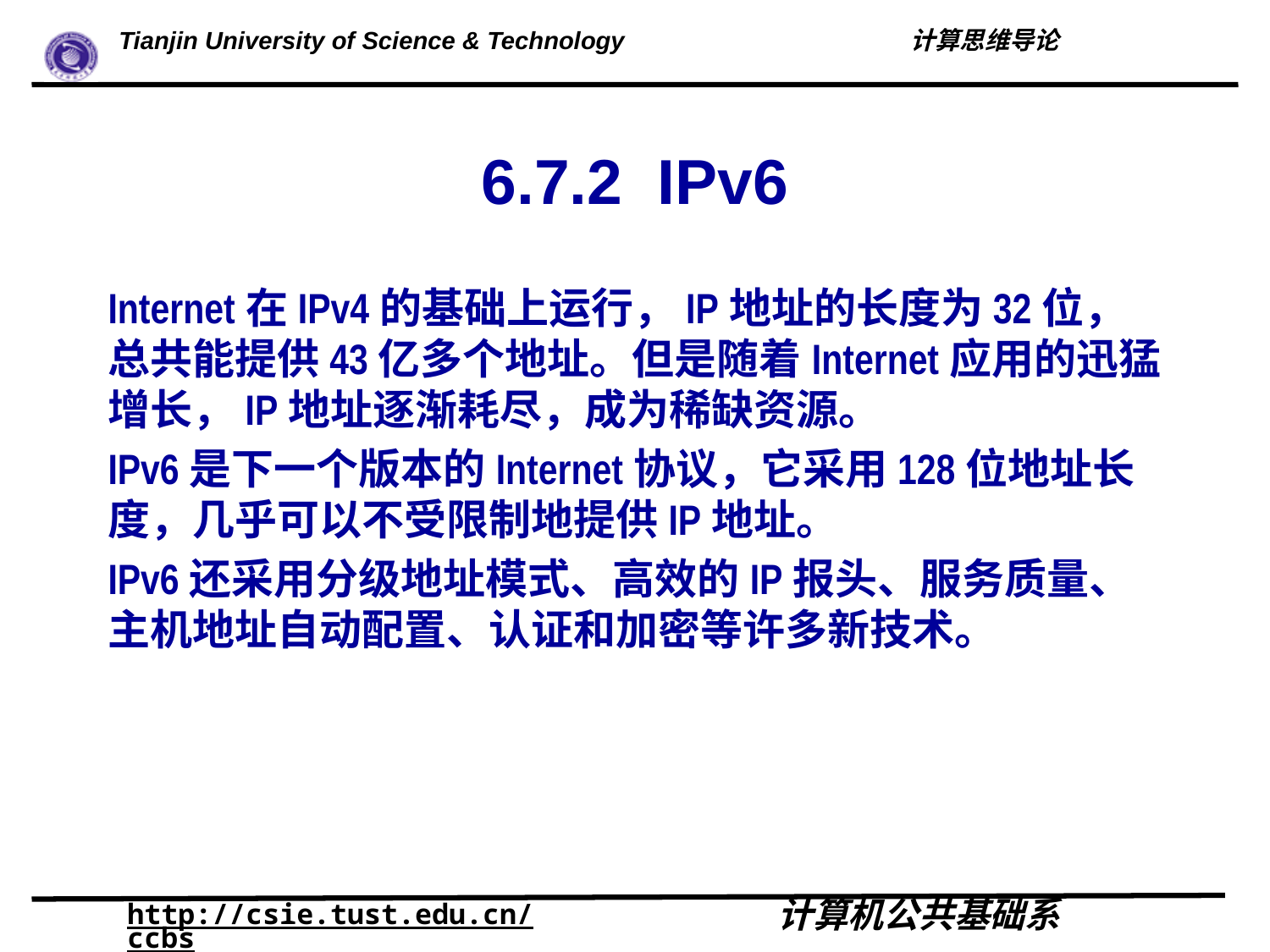

# 6.7.2  IPv6
Internet在IPv4的基础上运行，IP地址的长度为32位，总共能提供43亿多个地址。但是随着Internet应用的迅猛增长，IP地址逐渐耗尽，成为稀缺资源。
IPv6是下一个版本的Internet协议，它采用128位地址长度，几乎可以不受限制地提供IP地址。
IPv6还采用分级地址模式、高效的IP报头、服务质量、主机地址自动配置、认证和加密等许多新技术。